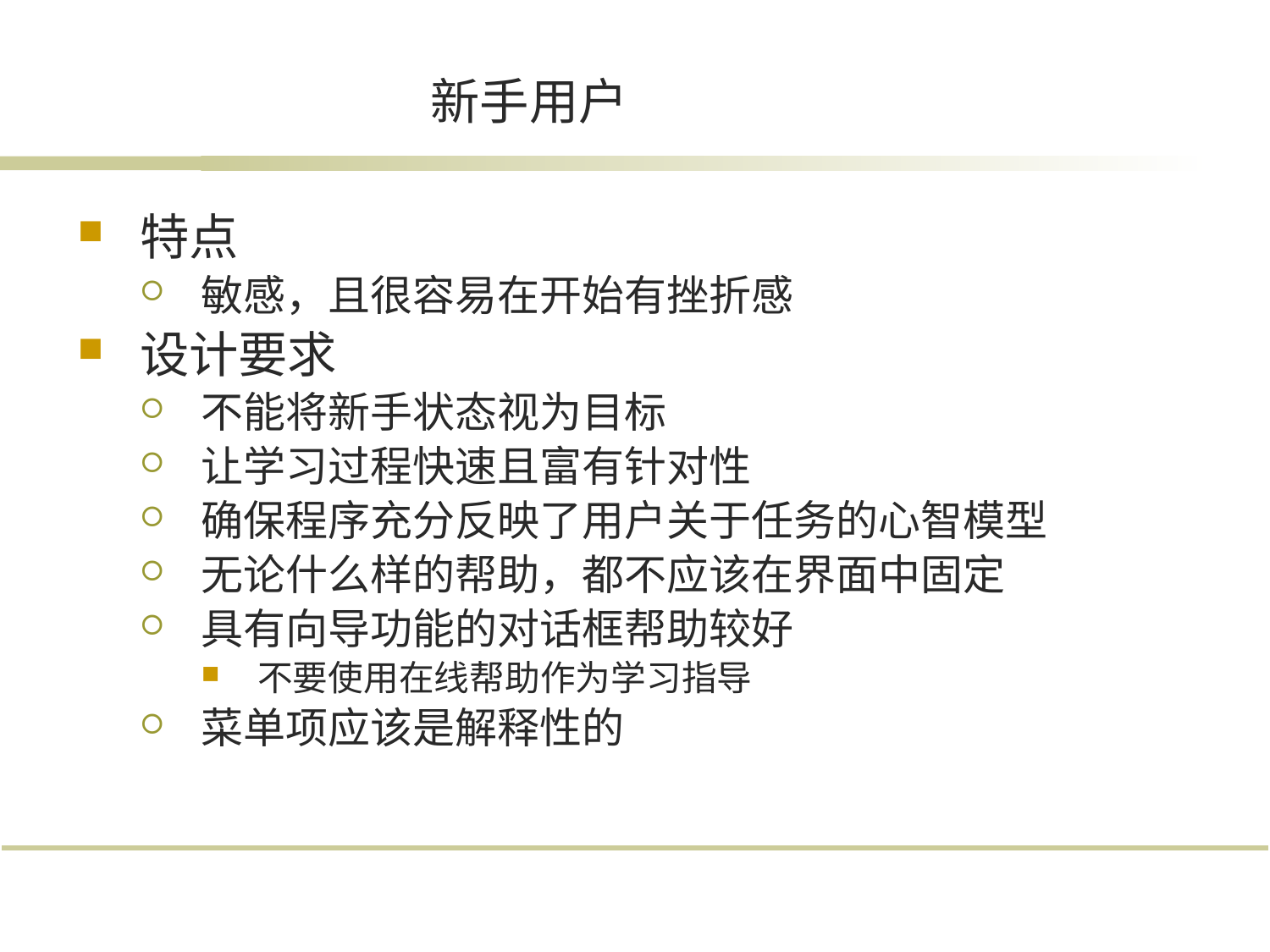

# 新手用户
特点
敏感，且很容易在开始有挫折感
设计要求
不能将新手状态视为目标
让学习过程快速且富有针对性
确保程序充分反映了用户关于任务的心智模型
无论什么样的帮助，都不应该在界面中固定
具有向导功能的对话框帮助较好
不要使用在线帮助作为学习指导
菜单项应该是解释性的